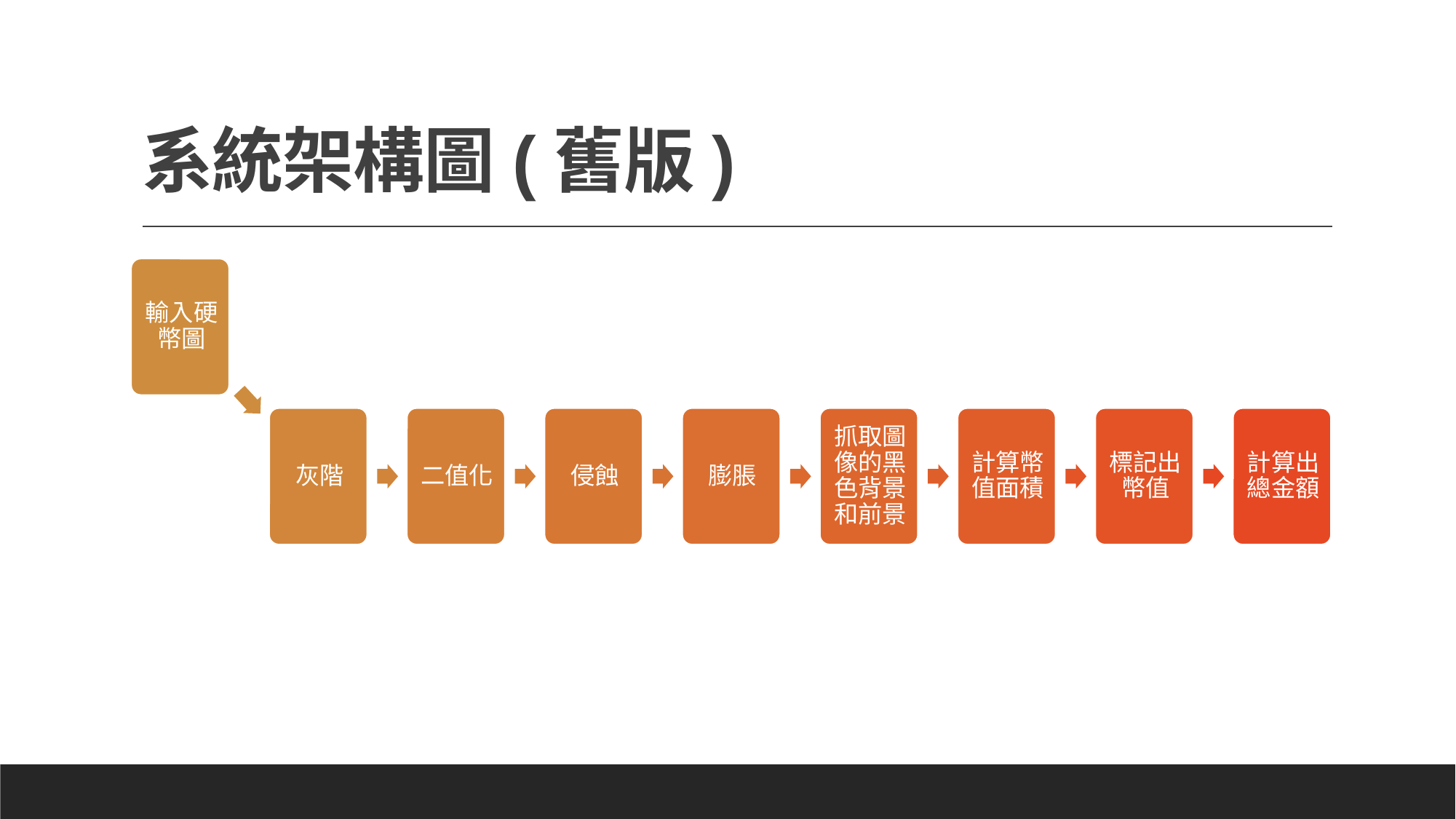

# 系統架構圖(舊版)
輸入硬幣圖

灰階

二值化

侵蝕

膨脹

抓取圖像的黑色背景和前景

計算幣值面積

標記出幣值

計算出總金額